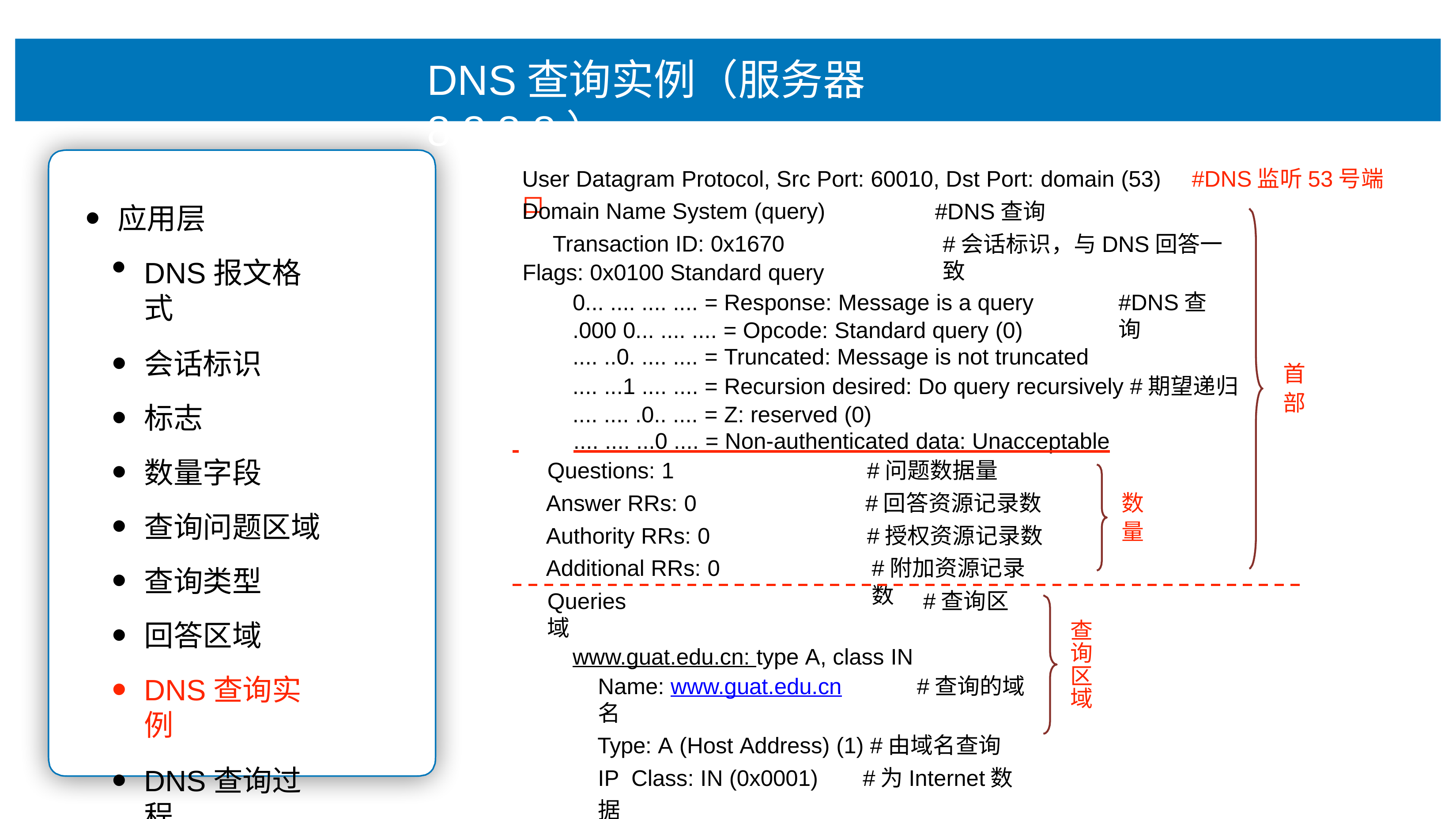

# DNS查询实例（服务器8.8.8.8）

User Datagram Protocol, Src Port: 60010, Dst Port: domain (53)	#DNS监听53号端⼝
Domain Name System (query)  Transaction ID: 0x1670
Flags: 0x0100 Standard query
#DNS查询
#会话标识，与DNS回答⼀致
应⽤层
DNS报⽂格式
会话标识
标志
数量字段
查询问题区域
查询类型
回答区域
DNS查询实例
DNS查询过程

0... .... .... .... = Response: Message is a query
.000 0... .... .... = Opcode: Standard query (0)
.... ..0. .... .... = Truncated: Message is not truncated
#DNS查询
⾸ 部
.... ...1 .... .... = Recursion desired: Do query recursively #期望递归
.... .... .0.. .... = Z: reserved (0)
 	.... .... ...0 .... = Non-authenticated data: Unacceptable
Questions: 1
Answer RRs: 0
Authority RRs: 0
Additional RRs: 0
#问题数据量
#回答资源记录数
#授权资源记录数
#附加资源记录数

数 量
Queries	#查询区域
www.guat.edu.cn: type A, class IN
Name: www.guat.edu.cn	#查询的域名
Type: A (Host Address) (1) #由域名查询IP  Class: IN (0x0001)	#为Internet数据

查 询 区 域